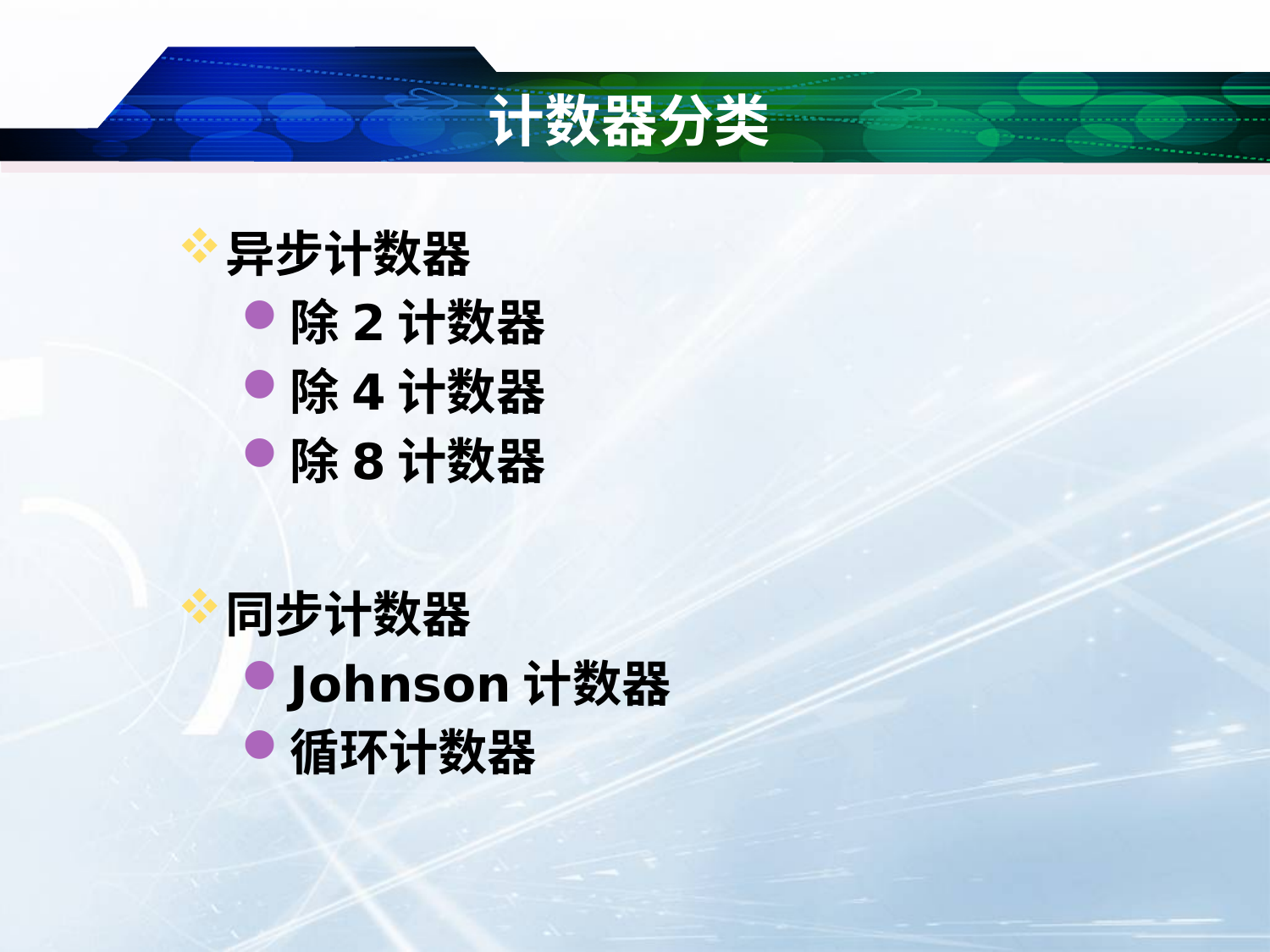

# 计数器分类
异步计数器
除2计数器
除4计数器
除8计数器

同步计数器
Johnson计数器
循环计数器